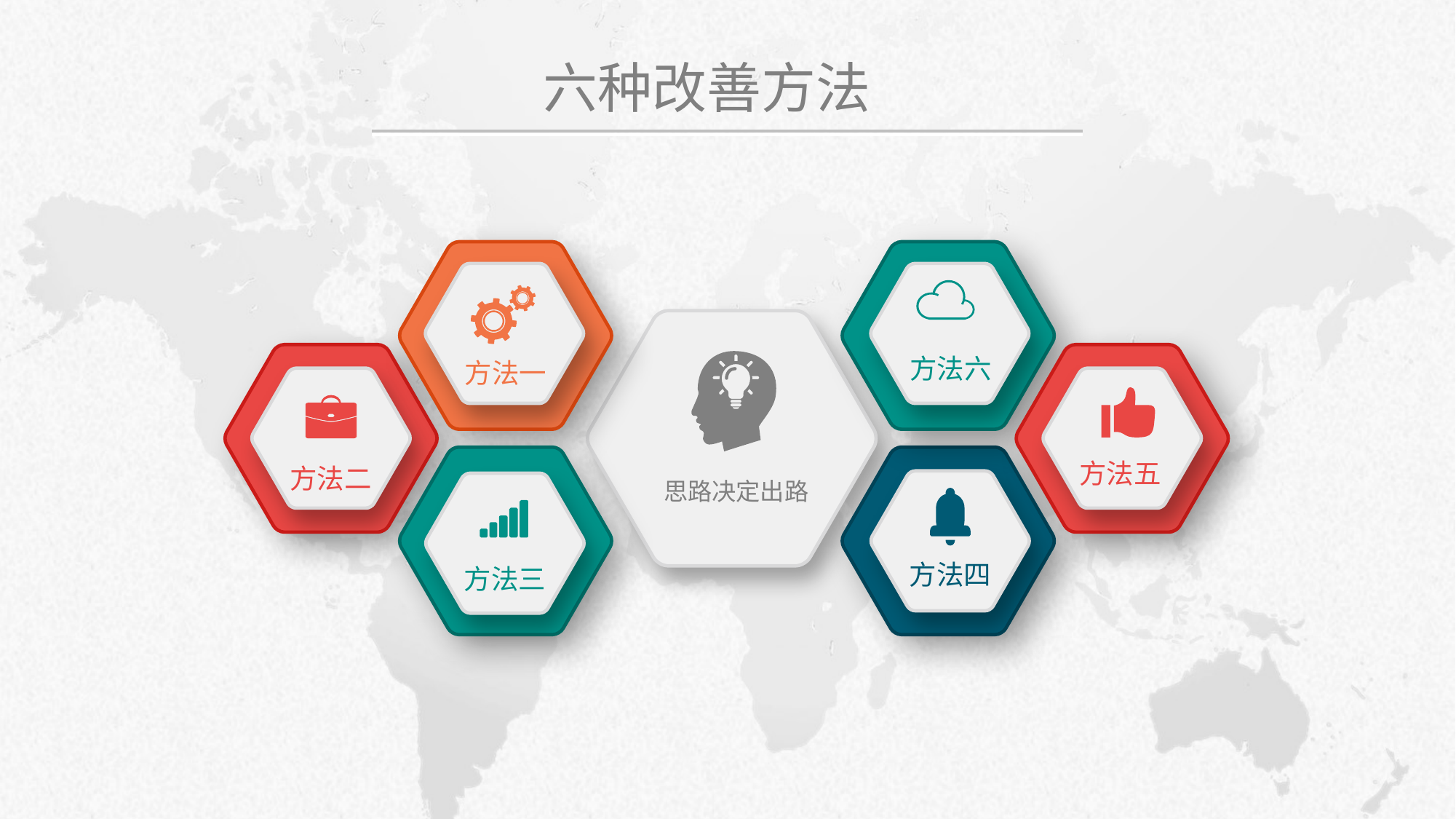

# 六种改善方法

方法一

方法六

思路决定出路

方法二

方法五

方法三

方法四